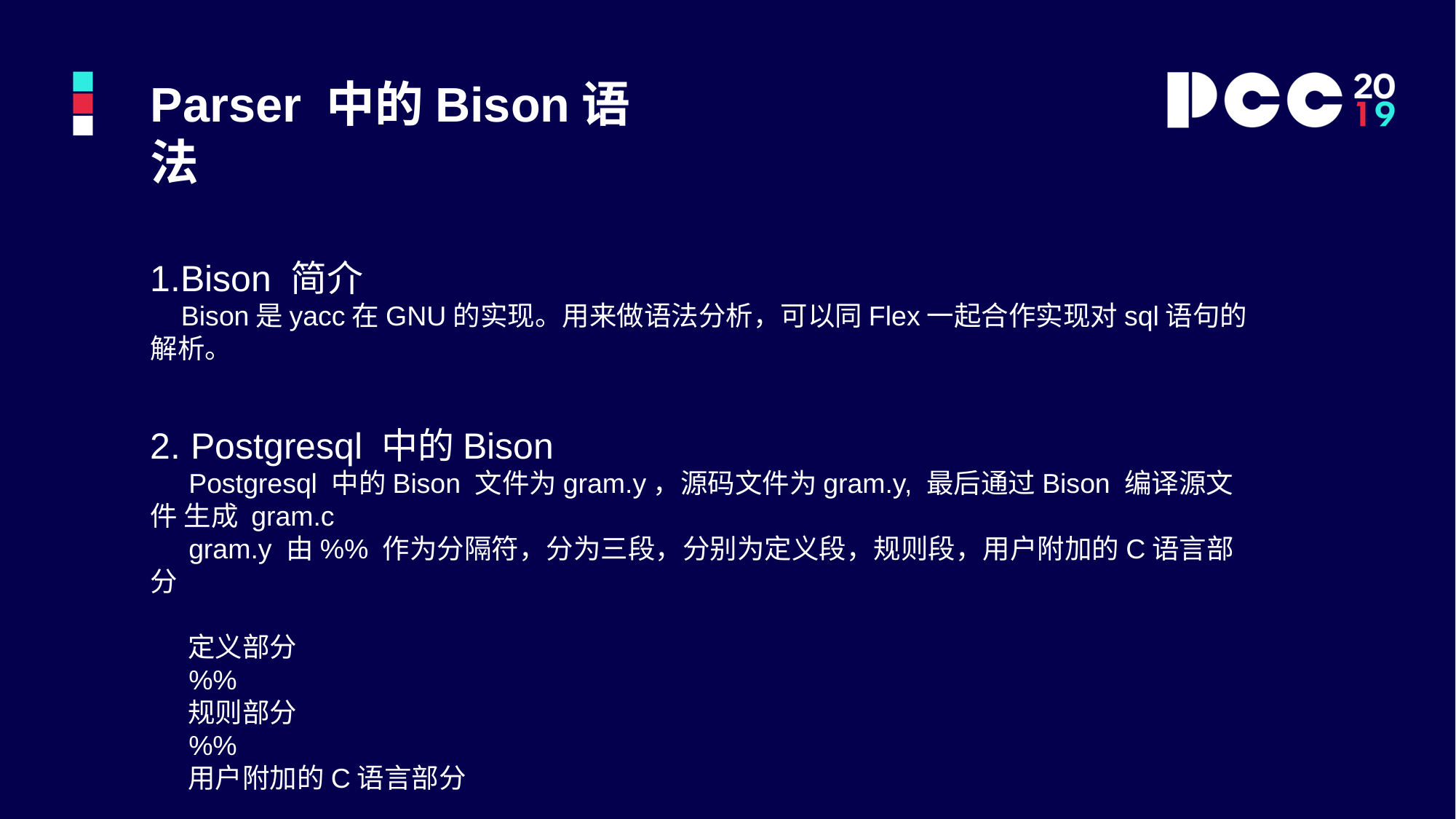

Parser 中的Bison语法
1.Bison 简介
    Bison是yacc在GNU的实现。用来做语法分析，可以同Flex一起合作实现对sql语句的解析。

2. Postgresql 中的Bison
     Postgresql 中的Bison 文件为gram.y，源码文件为gram.y, 最后通过Bison 编译源文件 生成 gram.c
     gram.y 由%% 作为分隔符，分为三段，分别为定义段，规则段，用户附加的C语言部分

     定义部分
     %%
     规则部分
     %%
     用户附加的C语言部分